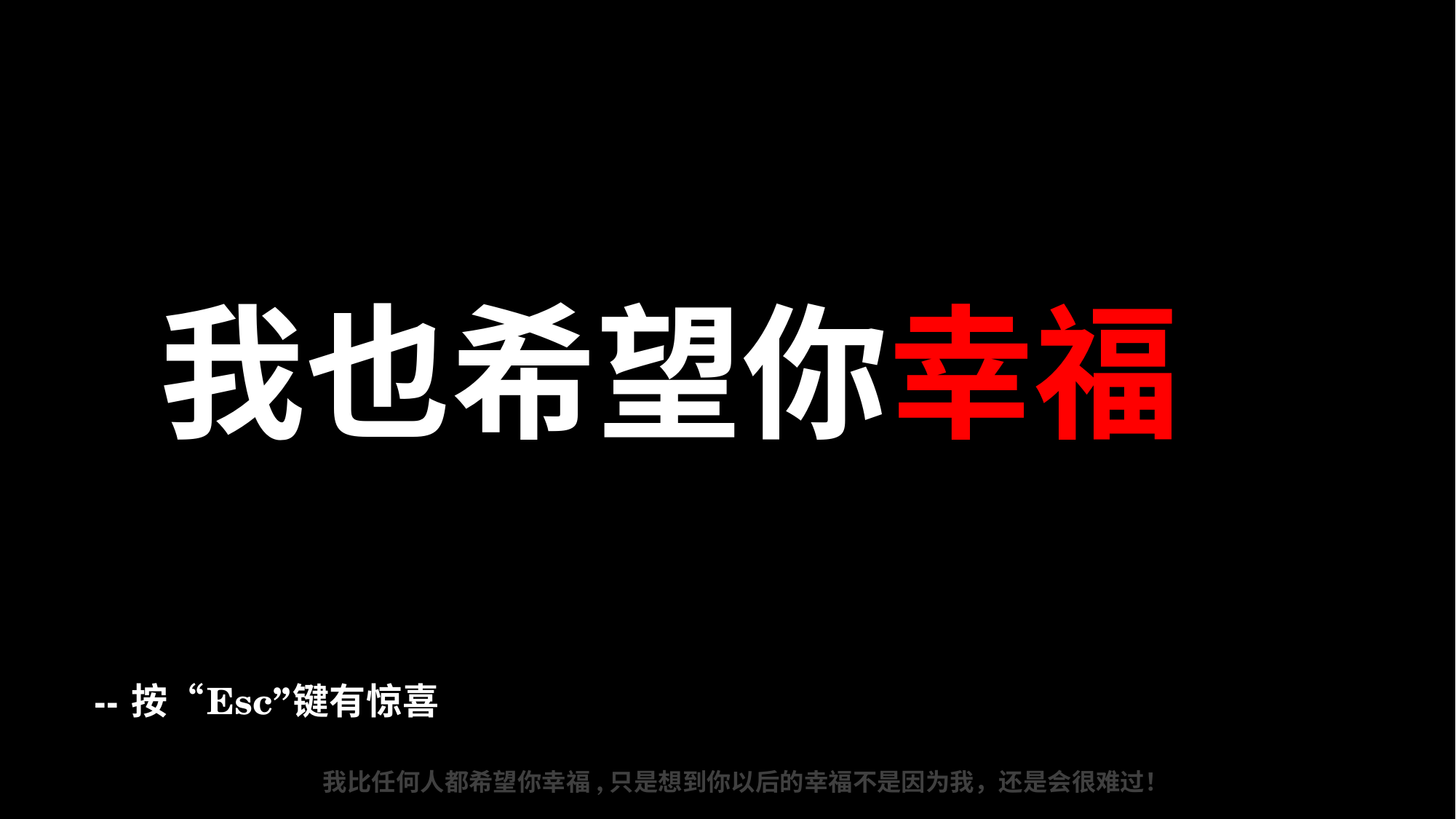

我也希望你幸福

-- 按“Esc”键有惊喜
我比任何人都希望你幸福,只是想到你以后的幸福不是因为我，还是会很难过！